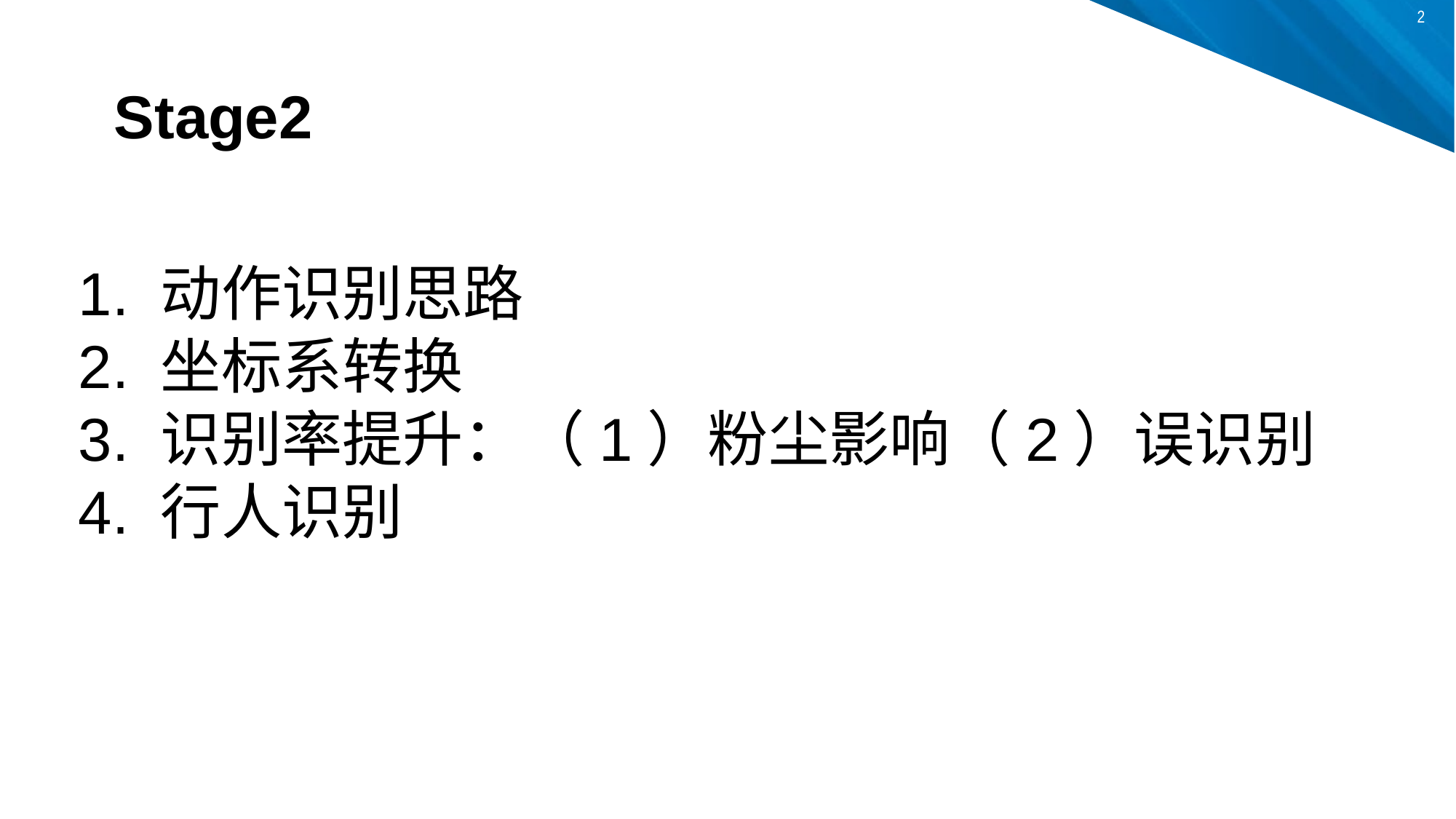

Stage2
1. 动作识别思路
2. 坐标系转换
3. 识别率提升：（1）粉尘影响（2）误识别
4. 行人识别